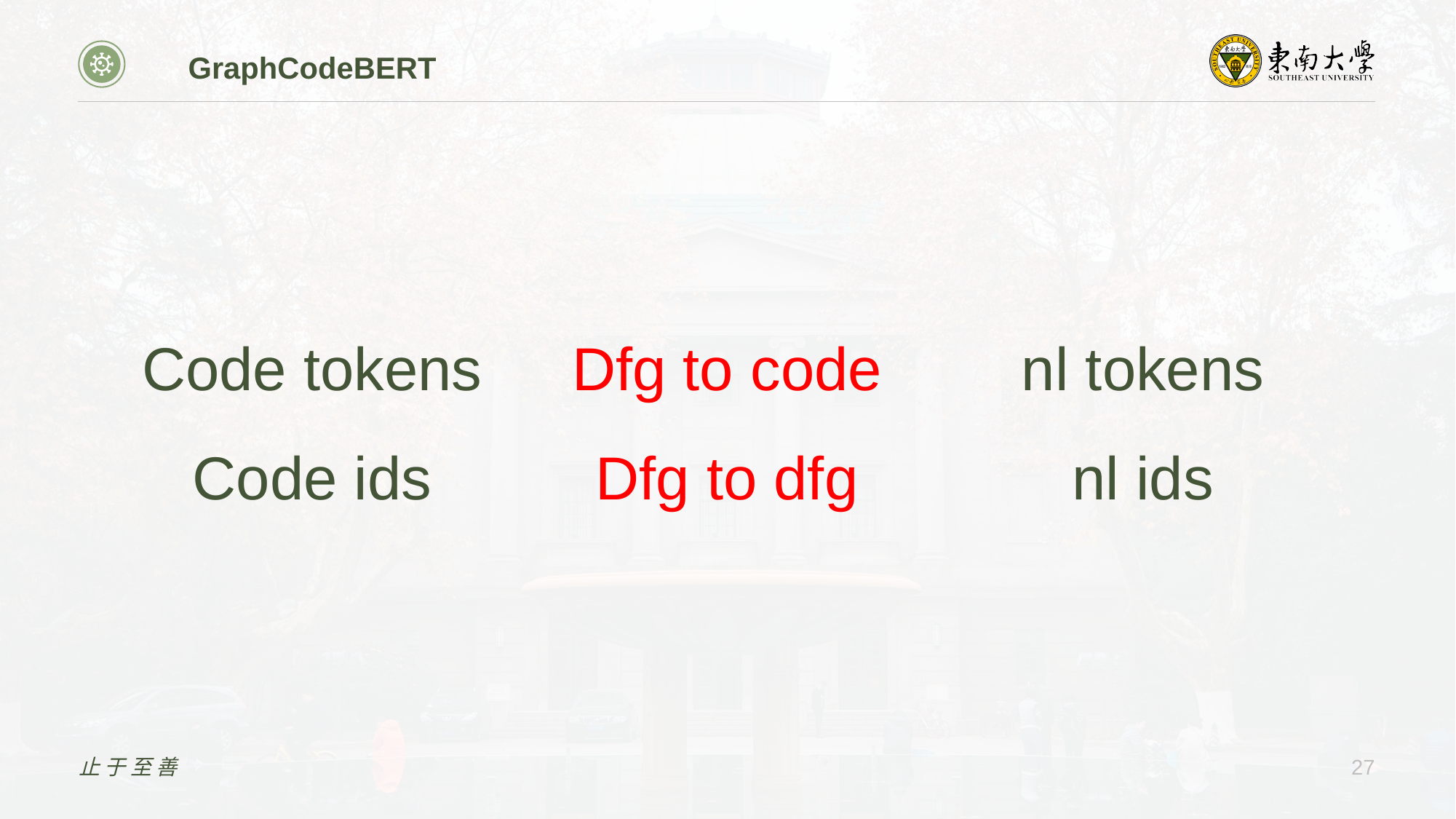

GraphCodeBERT
Code tokens
Code ids
Dfg to code
Dfg to dfg

nl tokens
nl ids
止于至善
27